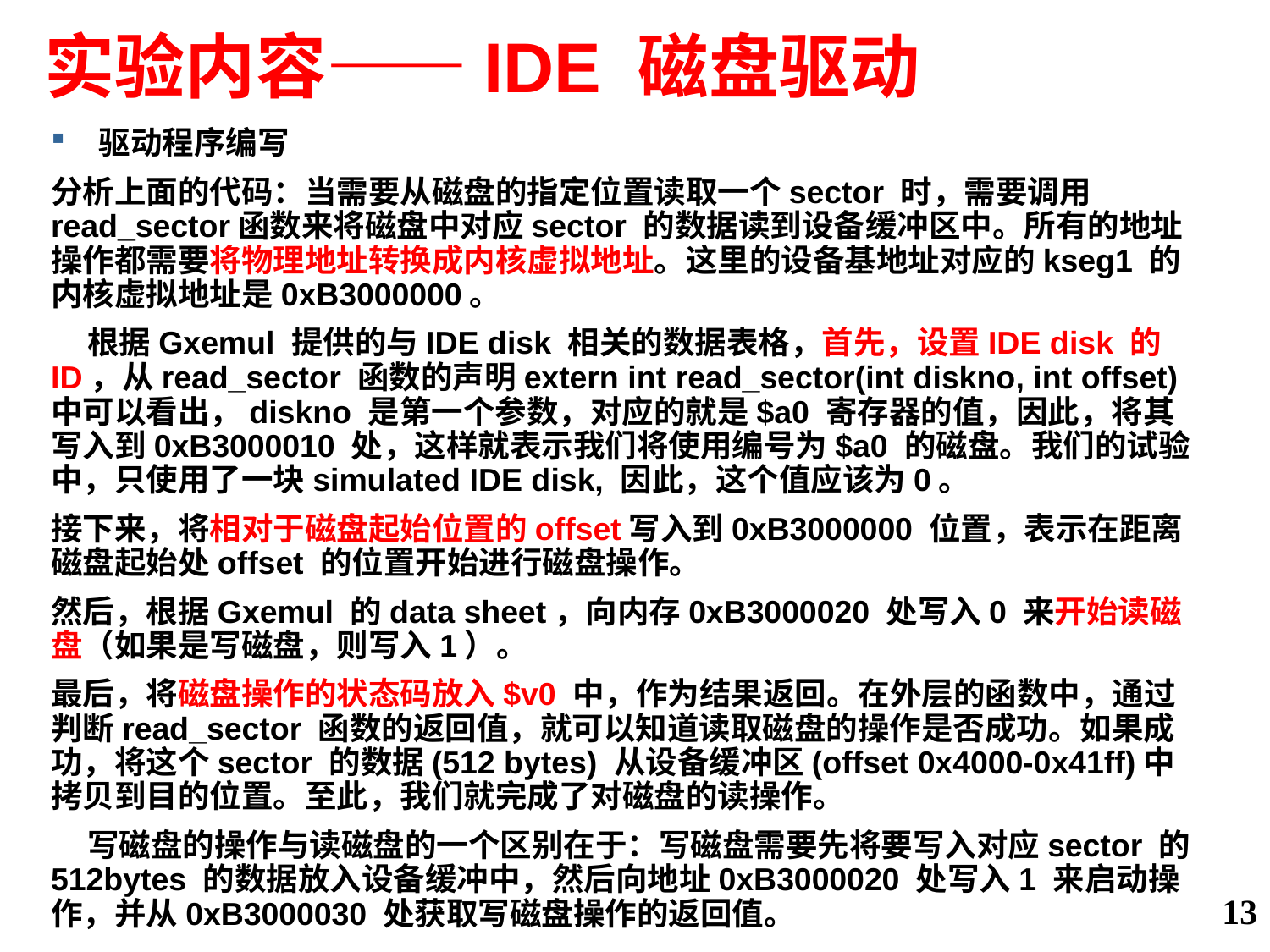

# 实验内容——IDE 磁盘驱动
驱动程序编写
分析上面的代码：当需要从磁盘的指定位置读取一个sector 时，需要调用read_sector函数来将磁盘中对应sector 的数据读到设备缓冲区中。所有的地址操作都需要将物理地址转换成内核虚拟地址。这里的设备基地址对应的kseg1 的内核虚拟地址是0xB3000000。
    根据Gxemul 提供的与IDE disk 相关的数据表格，首先，设置IDE disk 的ID，从read_sector 函数的声明extern int read_sector(int diskno, int offset)中可以看出，diskno 是第一个参数，对应的就是$a0 寄存器的值，因此，将其写入到0xB3000010 处，这样就表示我们将使用编号为$a0 的磁盘。我们的试验中，只使用了一块simulated IDE disk, 因此，这个值应该为0。
接下来，将相对于磁盘起始位置的offset写入到0xB3000000 位置，表示在距离磁盘起始处offset 的位置开始进行磁盘操作。
然后，根据Gxemul 的data sheet，向内存0xB3000020 处写入0 来开始读磁盘（如果是写磁盘，则写入1）。
最后，将磁盘操作的状态码放入$v0 中，作为结果返回。在外层的函数中，通过判断read_sector 函数的返回值，就可以知道读取磁盘的操作是否成功。如果成功，将这个sector 的数据(512 bytes) 从设备缓冲区(offset 0x4000-0x41ff)中拷贝到目的位置。至此，我们就完成了对磁盘的读操作。
    写磁盘的操作与读磁盘的一个区别在于：写磁盘需要先将要写入对应sector 的512bytes 的数据放入设备缓冲中，然后向地址0xB3000020 处写入1 来启动操作，并从0xB3000030 处获取写磁盘操作的返回值。